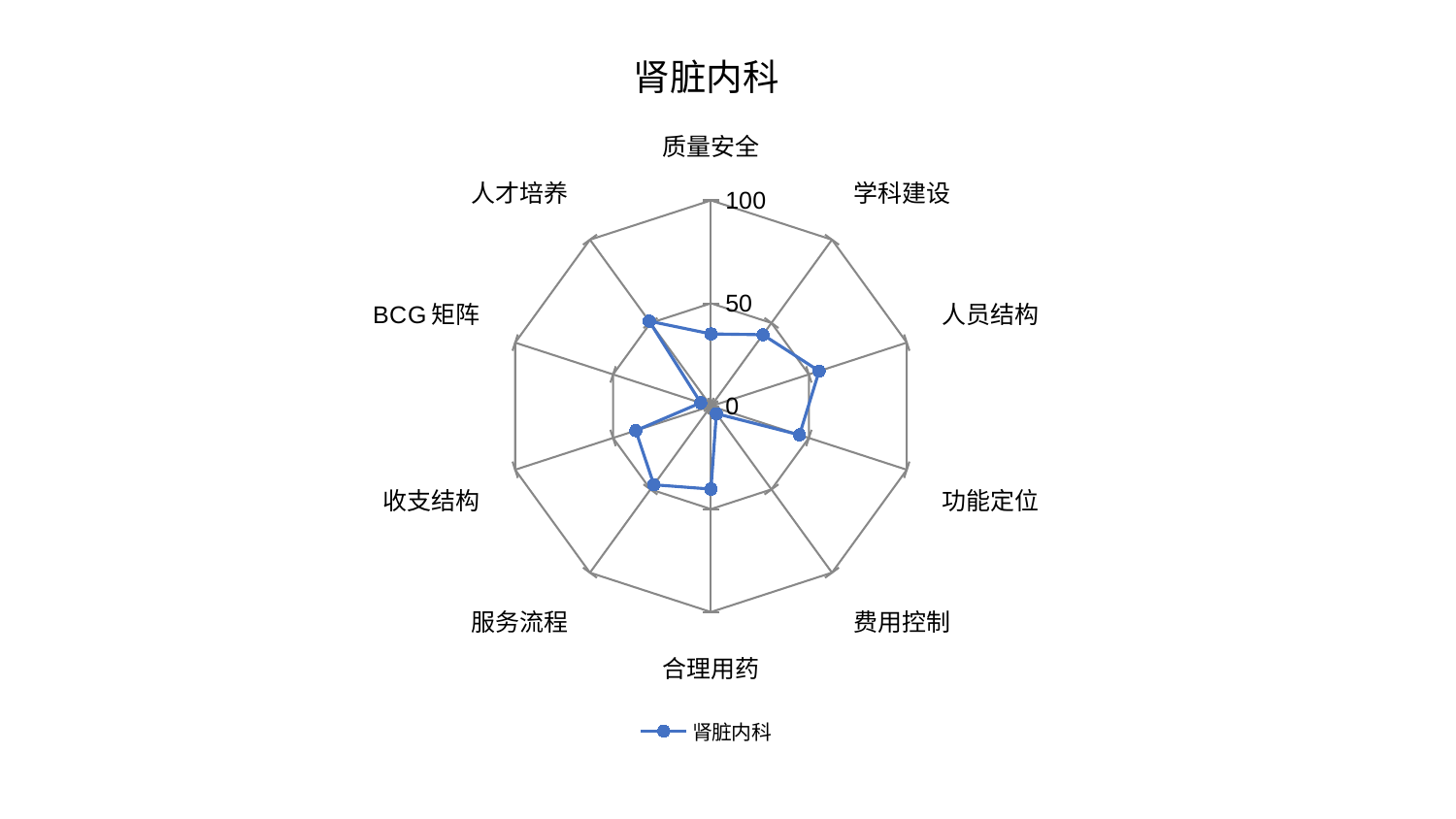

### Chart: 肾脏内科

| Category | 肾脏内科 |
|---|---|
| 质量安全 | 35.12330223916843 |
| 学科建设 | 42.93670743141137 |
| 人员结构 | 55.24096475837393 |
| 功能定位 | 45.216369978600824 |
| 费用控制 | 4.481596677700383 |
| 合理用药 | 40.28465026383011 |
| 服务流程 | 47.195872700131005 |
| 收支结构 | 38.422994071795365 |
| BCG矩阵 | 5.23348317482697 |
| 人才培养 | 51.075738329034685 |
128